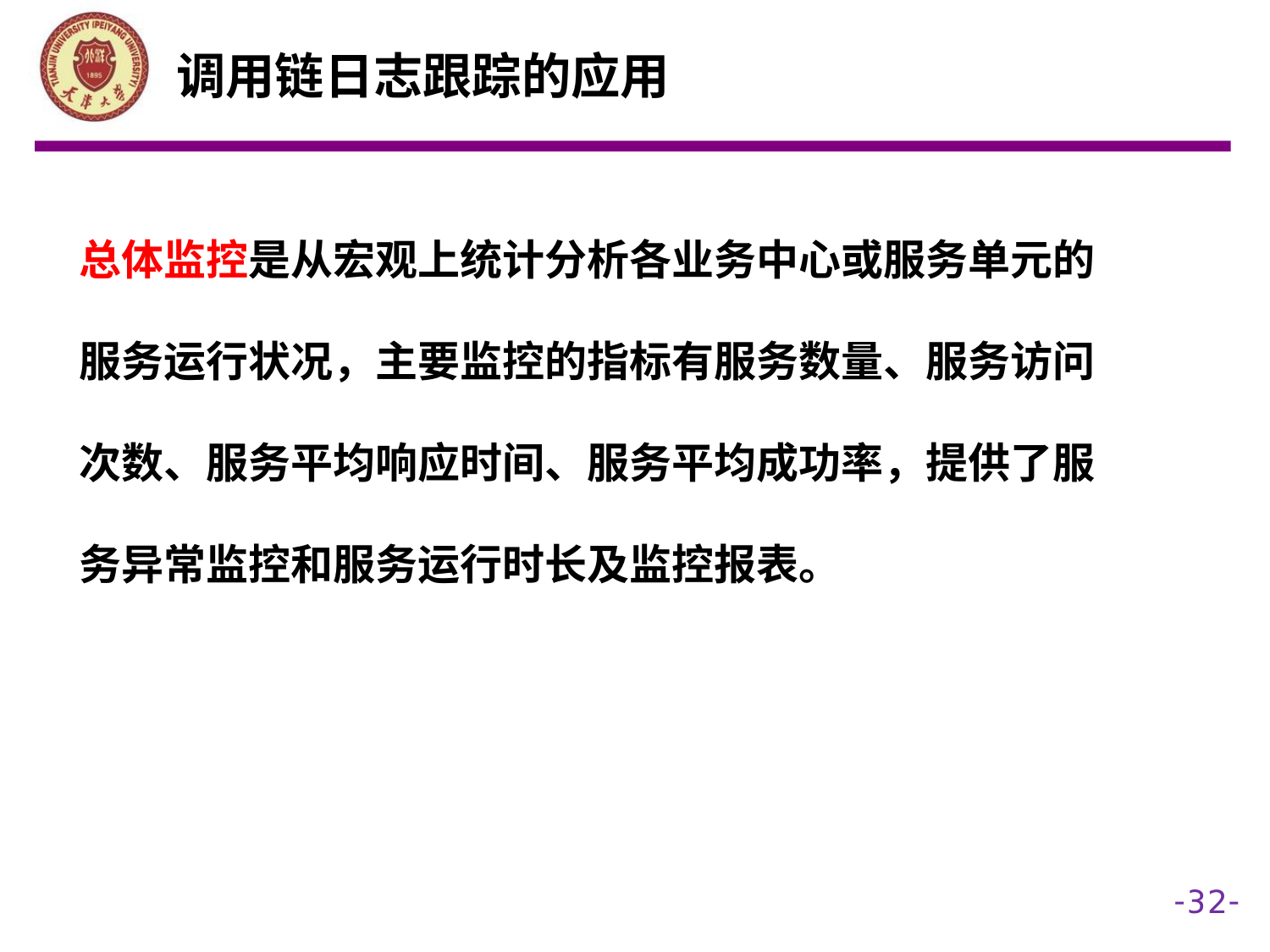

调用链日志跟踪的应用

总体监控是从宏观上统计分析各业务中心或服务单元的服务运行状况，主要监控的指标有服务数量、服务访问次数、服务平均响应时间、服务平均成功率，提供了服务异常监控和服务运行时长及监控报表。